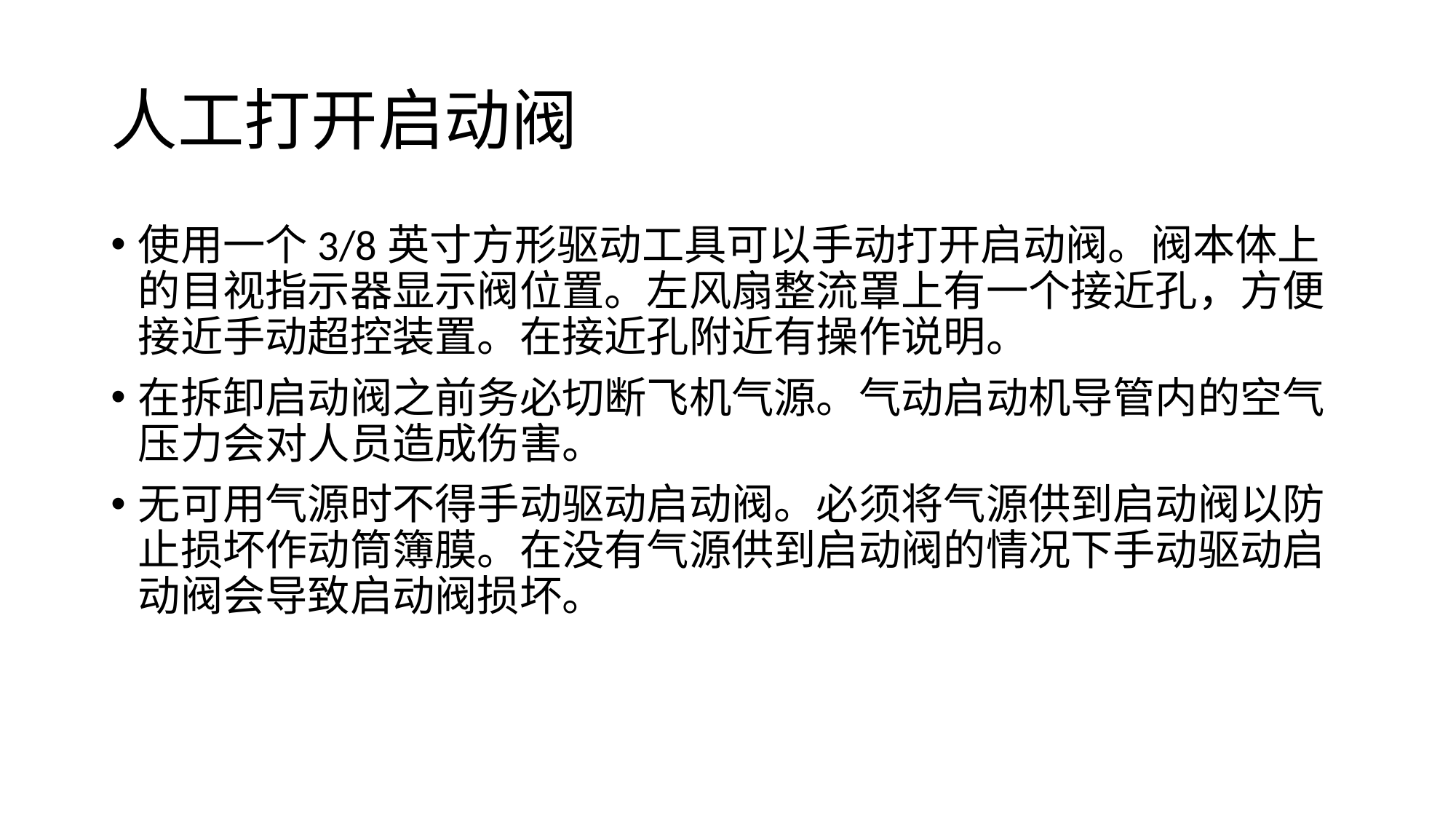

# 人工打开启动阀
使用一个3/8英寸方形驱动工具可以手动打开启动阀。阀本体上的目视指示器显示阀位置。左风扇整流罩上有一个接近孔，方便接近手动超控装置。在接近孔附近有操作说明。
在拆卸启动阀之前务必切断飞机气源。气动启动机导管内的空气压力会对人员造成伤害。
无可用气源时不得手动驱动启动阀。必须将气源供到启动阀以防止损坏作动筒簿膜。在没有气源供到启动阀的情况下手动驱动启动阀会导致启动阀损坏。